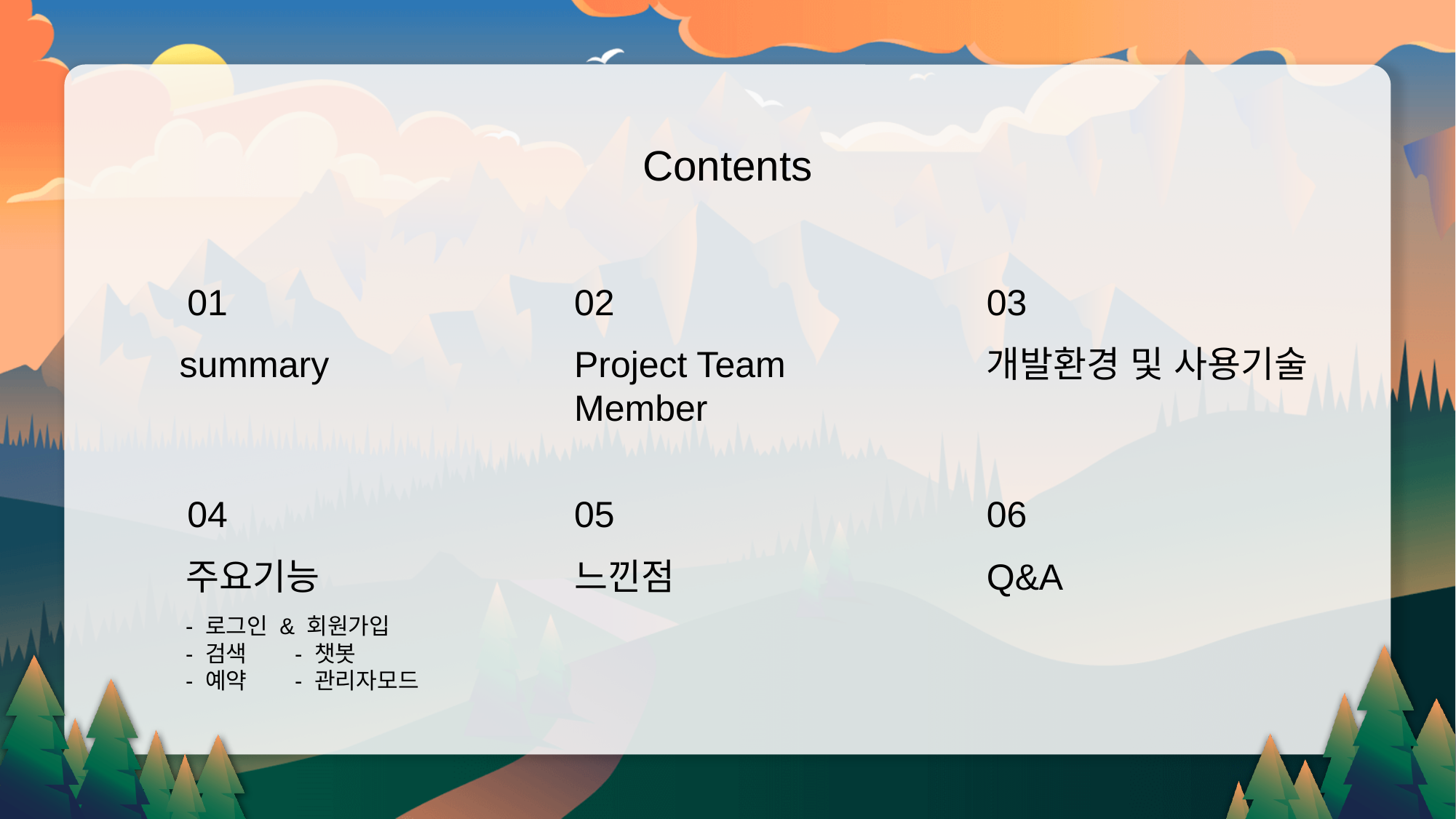

Contents
01
02
03
summary
Project Team Member
개발환경 및 사용기술
04
05
06
주요기능

- 로그인 & 회원가입
- 검색	- 챗봇
- 예약	- 관리자모드
느낀점
Q&A